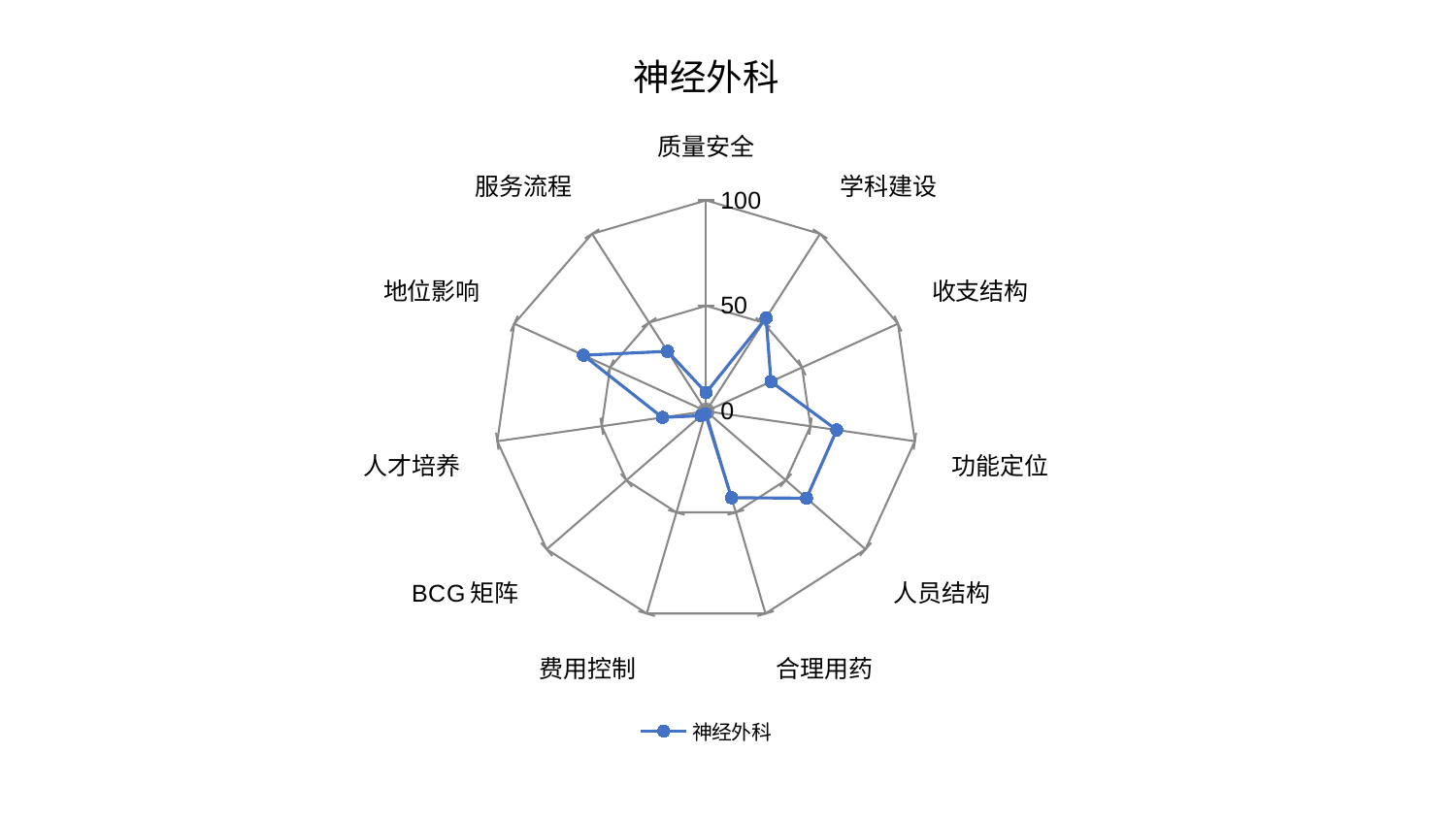

### Chart: 神经外科

| Category | 神经外科 |
|---|---|
| 质量安全 | 8.778719882335299 |
| 学科建设 | 52.598706893287385 |
| 收支结构 | 33.826059922813116 |
| 功能定位 | 62.57772276489708 |
| 人员结构 | 63.01182611093675 |
| 合理用药 | 42.752701114510565 |
| 费用控制 | 1.2618455812351357 |
| BCG矩阵 | 3.2369533285647933 |
| 人才培养 | 20.92146342438851 |
| 地位影响 | 63.951235699107876 |
| 服务流程 | 33.785973441797346 |
138